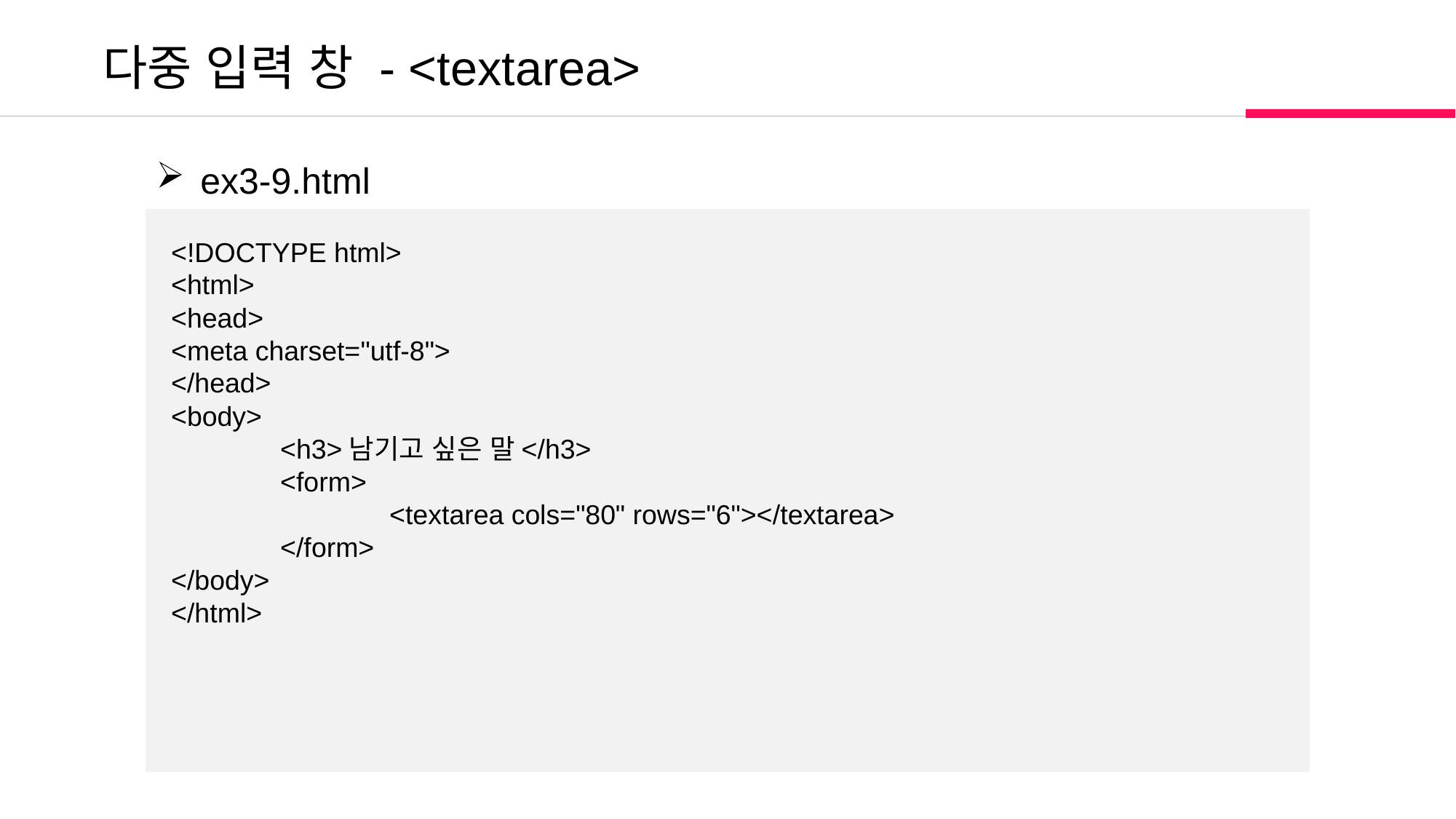

다중 입력 창 - <textarea>

 ex3-9.html
<!DOCTYPE html>
<html>
<head>
<meta charset="utf-8">
</head>
<body>
	<h3>남기고 싶은 말</h3>
	<form>
		<textarea cols="80" rows="6"></textarea>
	</form>
</body>
</html>